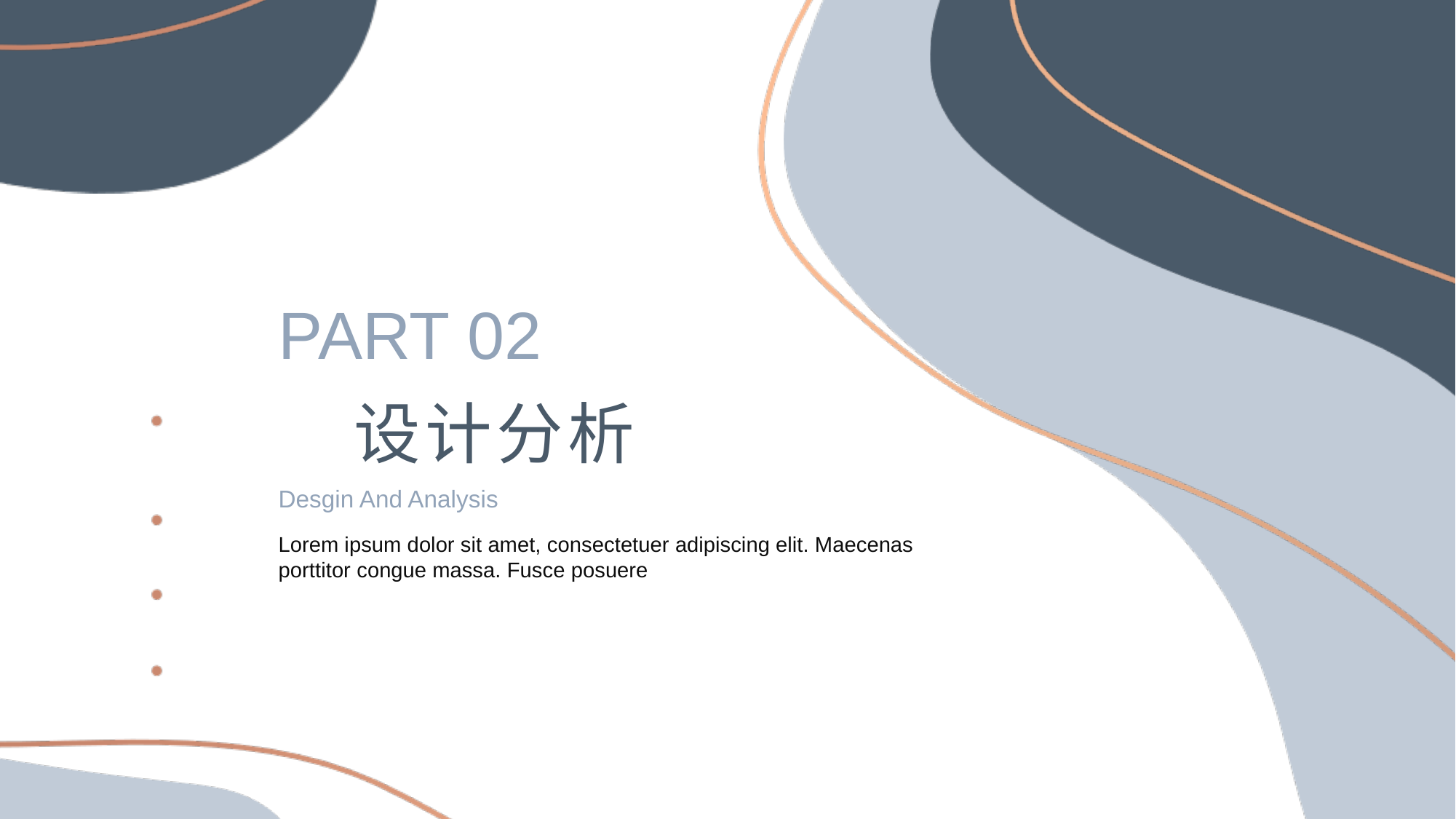

PART 02
设计分析
Desgin And Analysis

Lorem ipsum dolor sit amet, consectetuer adipiscing elit. Maecenas porttitor congue massa. Fusce posuere